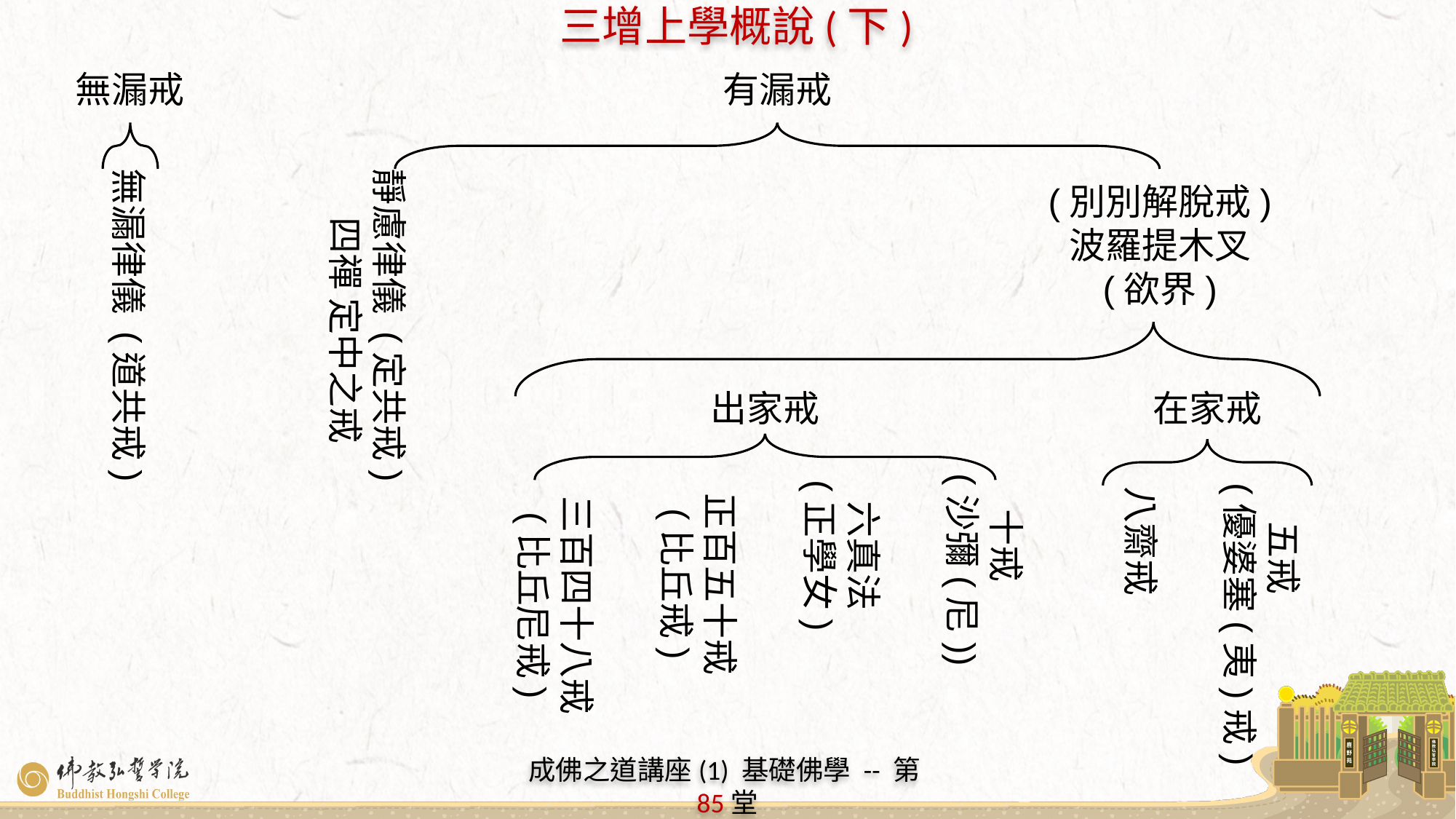

無漏戒

無漏律儀 (道共戒)
有漏戒
靜慮律儀 (定共戒)
四禪 定中之戒

(別別解脫戒)
波羅提木叉
(欲界)

出家戒
六真法
(正學女)
十戒
(沙彌(尼))
正百五十戒
(比丘戒)
三百四十八戒
(比丘尼戒)

在家戒
八齋戒
五戒
 (優婆塞(夷)戒)